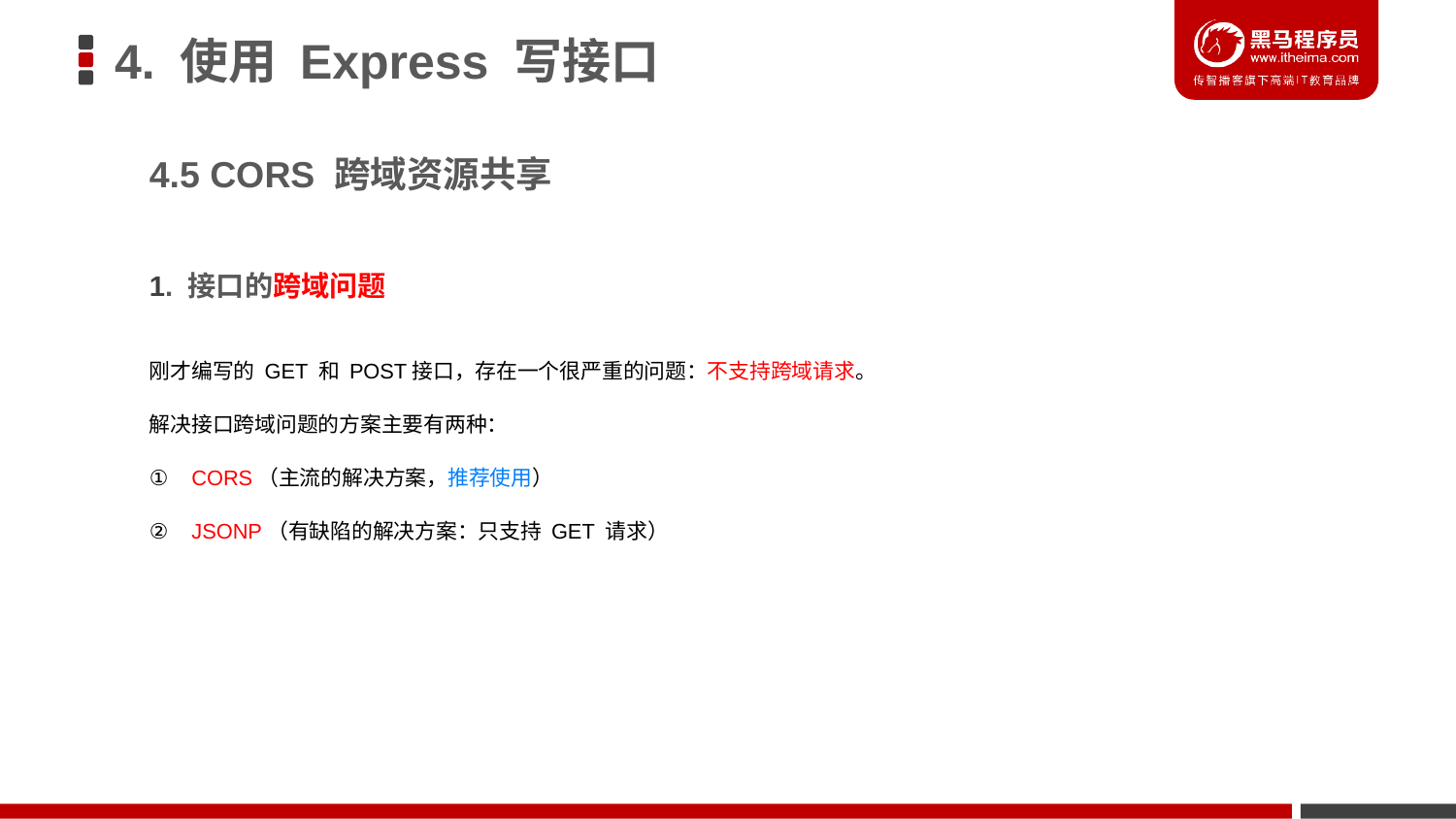

# 4. 使用 Express 写接口
4.5 CORS 跨域资源共享
1. 接口的跨域问题
刚才编写的 GET 和 POST接口，存在一个很严重的问题：不支持跨域请求。
解决接口跨域问题的方案主要有两种：
 CORS（主流的解决方案，推荐使用）
 JSONP（有缺陷的解决方案：只支持 GET 请求）